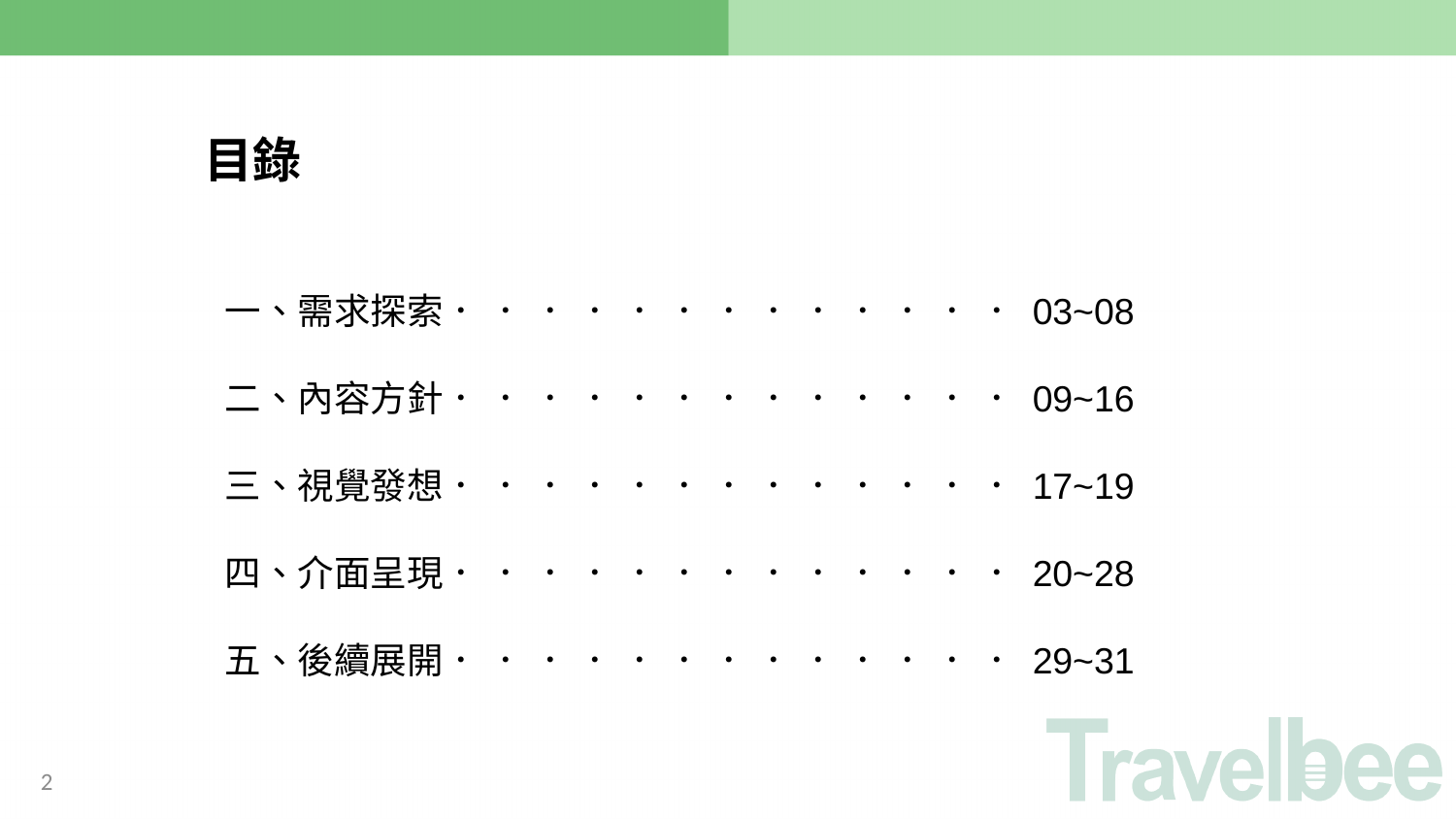

目錄
一、需求探索． ． ． ． ． ． ． ． ． ． ． ． ． 03~08
二、內容方針． ． ． ． ． ． ． ． ． ． ． ． ． 09~16
三、視覺發想． ． ． ． ． ． ． ． ． ． ． ． ． 17~19
四、介面呈現． ． ． ． ． ． ． ． ． ． ． ． ． 20~28
五、後續展開． ． ． ． ． ． ． ． ． ． ． ． ． 29~31

2